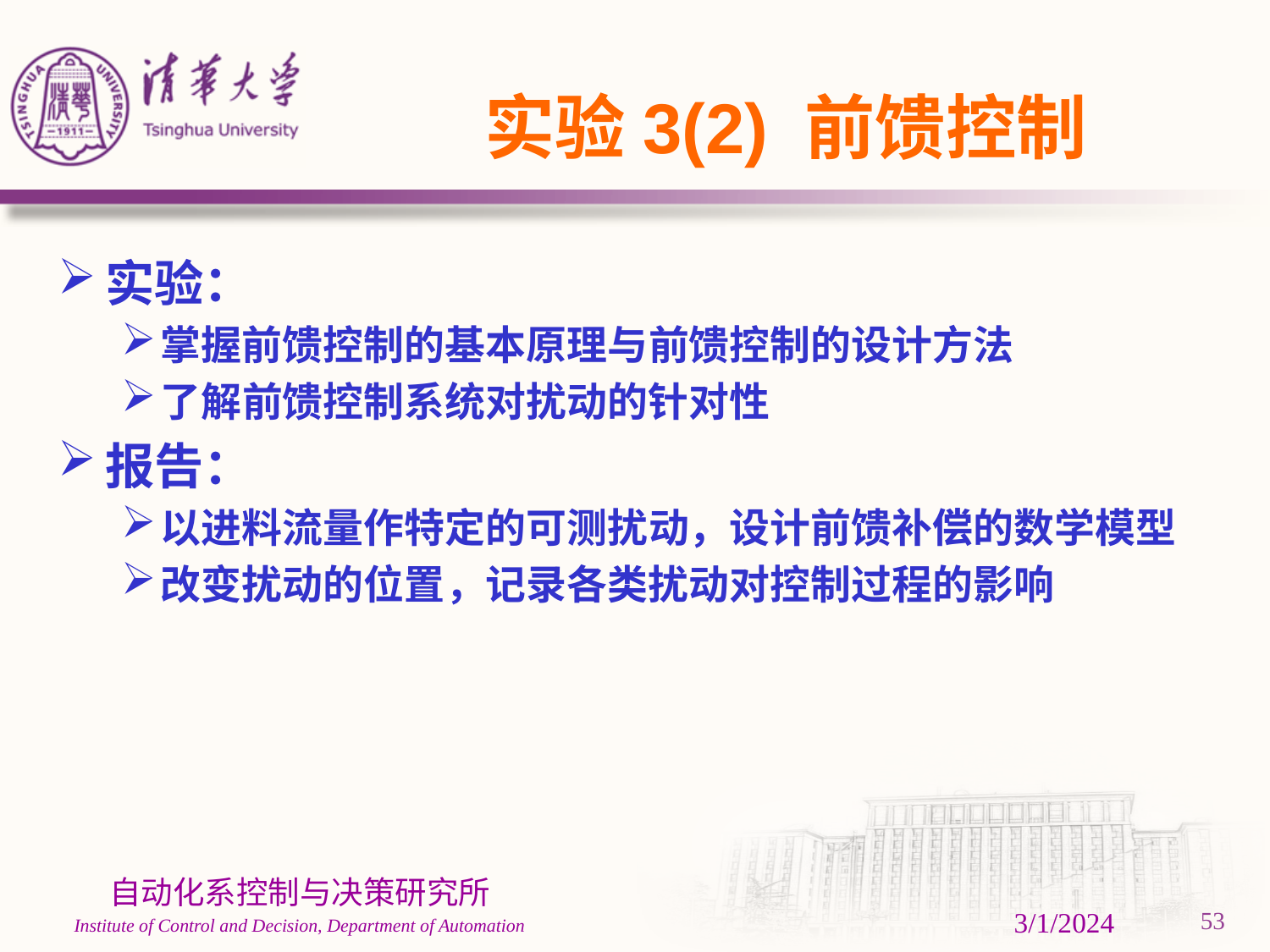

# 实验3(2) 前馈控制
实验：
掌握前馈控制的基本原理与前馈控制的设计方法
了解前馈控制系统对扰动的针对性
报告：
以进料流量作特定的可测扰动，设计前馈补偿的数学模型
改变扰动的位置，记录各类扰动对控制过程的影响

3/1/2024
53